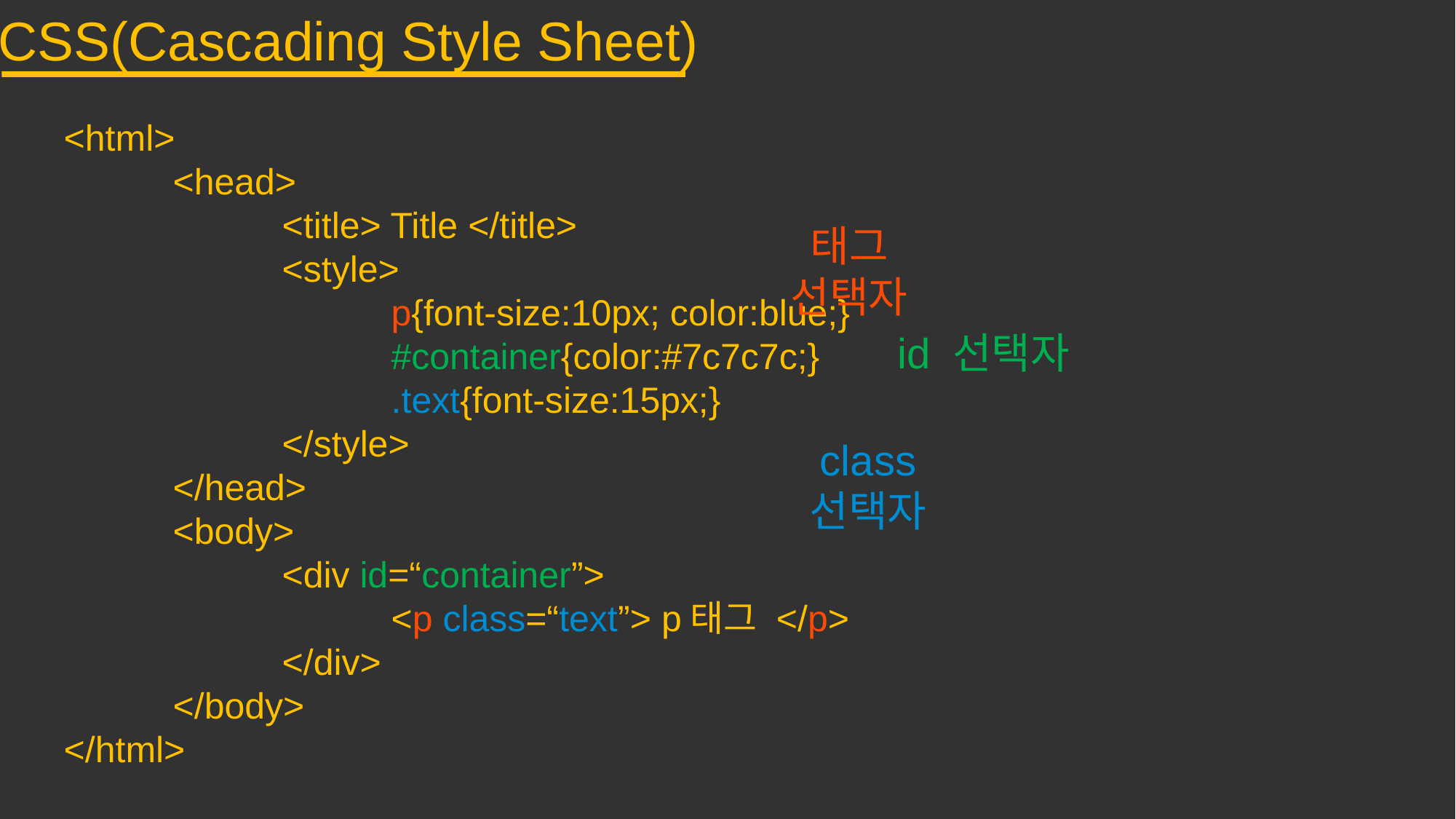

CSS(Cascading Style Sheet)

<html>
	<head>
		<title> Title </title>
		<style>
			p{font-size:10px; color:blue;}
			#container{color:#7c7c7c;}
			.text{font-size:15px;}
		</style>
	</head>
	<body>
		<div id=“container”>
			<p class=“text”> p태그 </p>
		</div>
	</body>
</html>
태그 선택자
id 선택자
class 선택자